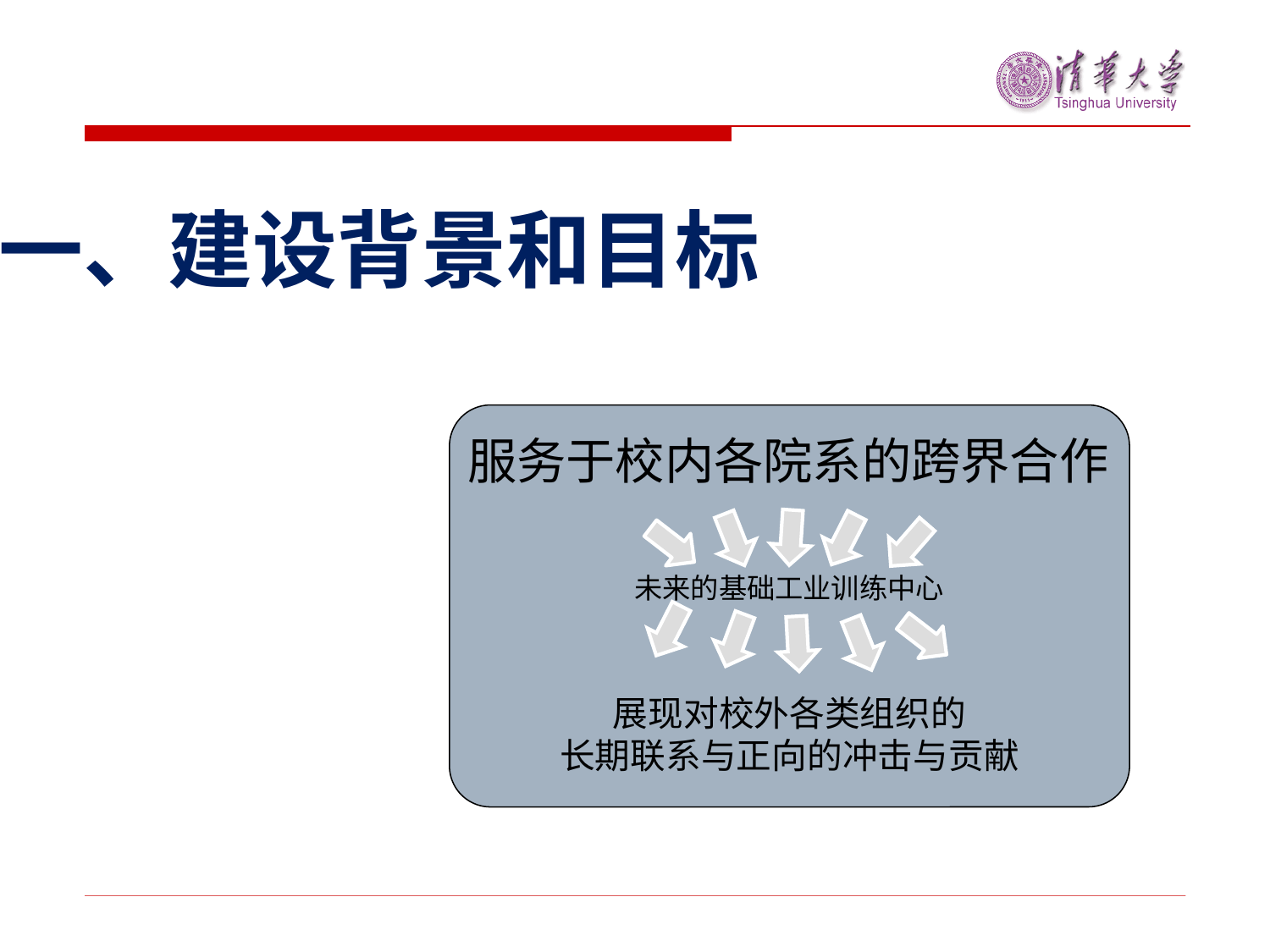

# 一、建设背景和目标

服务于校内各院系的跨界合作

未来的基础工业训练中心

展现对校外各类组织的
长期联系与正向的冲击与贡献